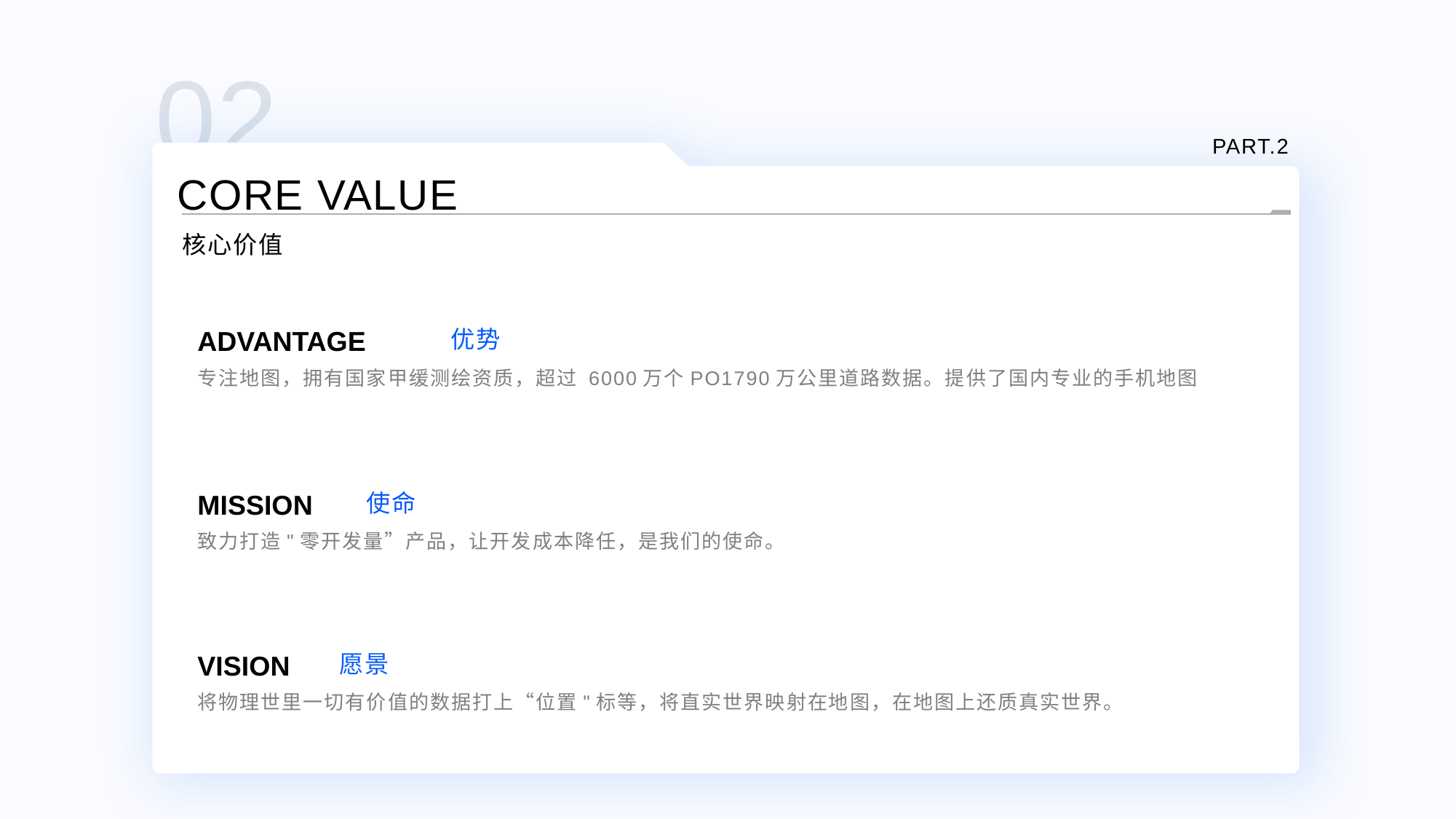

02
PART.2

CORE VALUE

核心价值
ADVANTAGE
优势
专注地图，拥有国家甲缓测绘资质，超过 6000万个PO1790万公里道路数据。提供了国内专业的手机地图
MISSION
使命
致力打造"零开发量”产品，让开发成本降任，是我们的使命。
VISION
愿景
将物理世里一切有价值的数据打上“位置"标等，将直实世界映射在地图，在地图上还质真实世界。